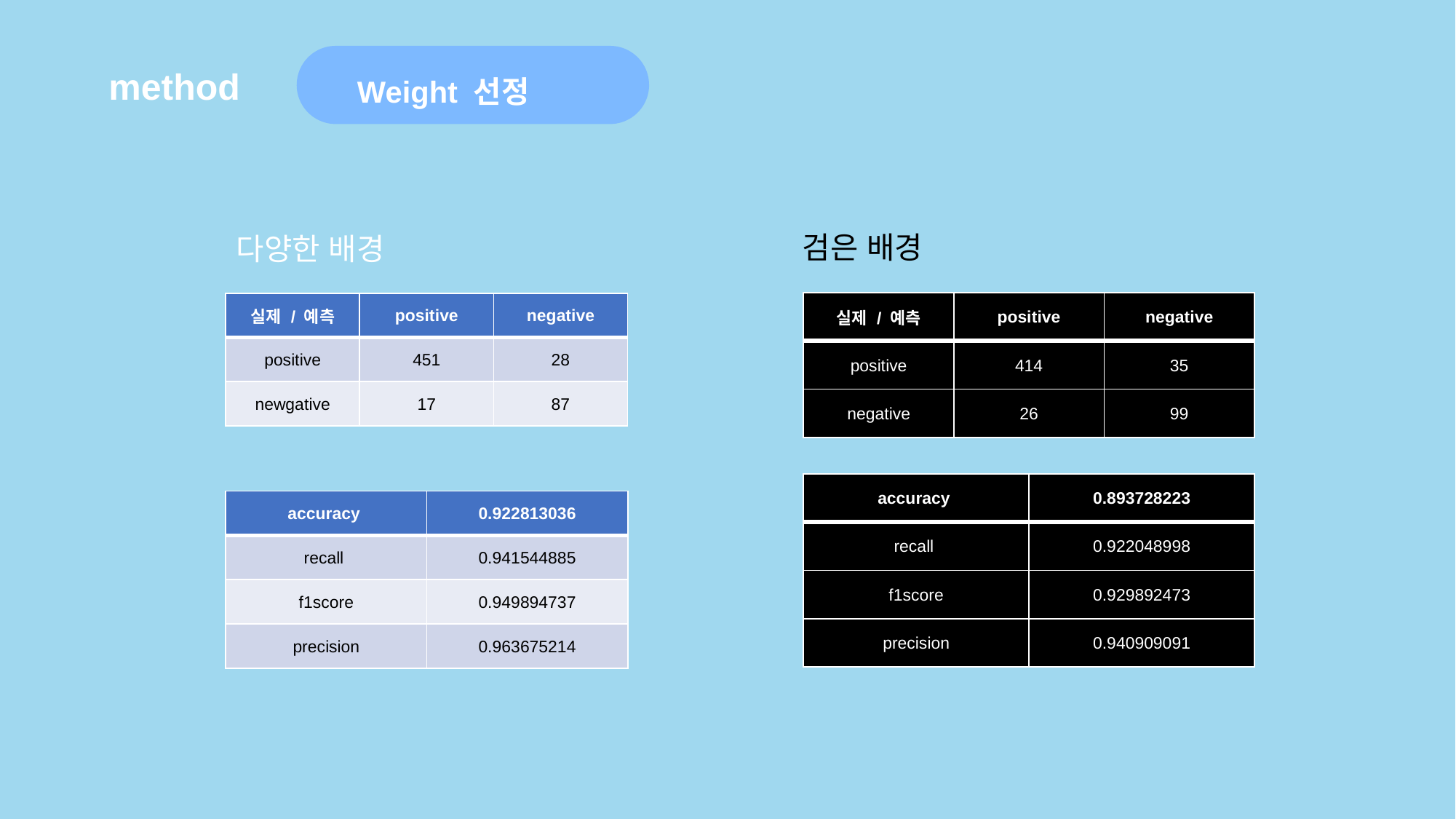

Weight 선정
method
검은 배경
다양한 배경
| 실제 / 예측 | positive | negative |
| --- | --- | --- |
| positive | 414 | 35 |
| negative | 26 | 99 |
| 실제 / 예측 | positive | negative |
| --- | --- | --- |
| positive | 451 | 28 |
| newgative | 17 | 87 |
| accuracy | 0.893728223 |
| --- | --- |
| recall | 0.922048998 |
| f1score | 0.929892473 |
| precision | 0.940909091 |
| accuracy | 0.922813036 |
| --- | --- |
| recall | 0.941544885 |
| f1score | 0.949894737 |
| precision | 0.963675214 |